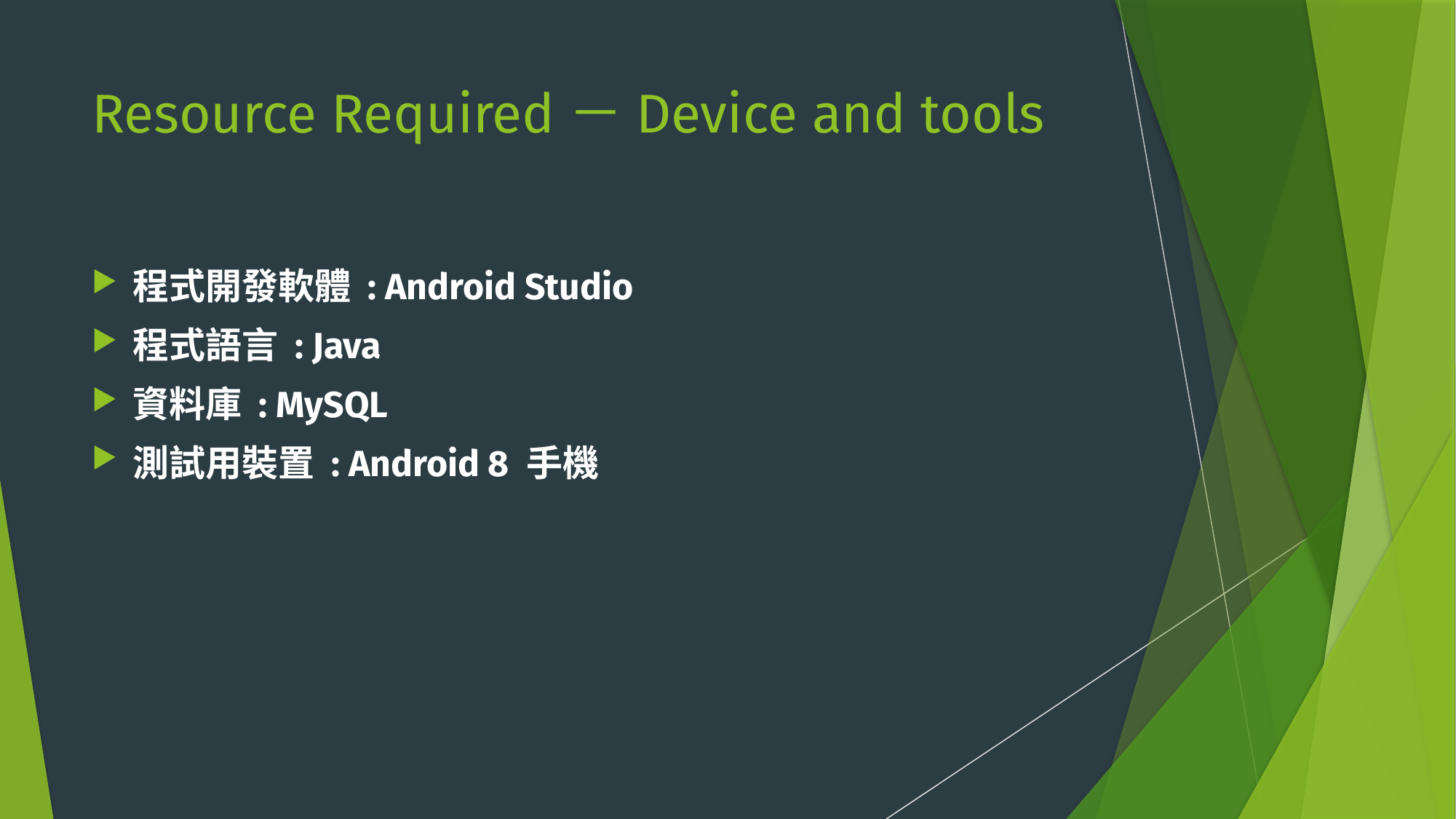

# Resource Required－Device and tools
程式開發軟體 : Android Studio
程式語言 : Java
資料庫 : MySQL
測試用裝置 : Android 8 手機